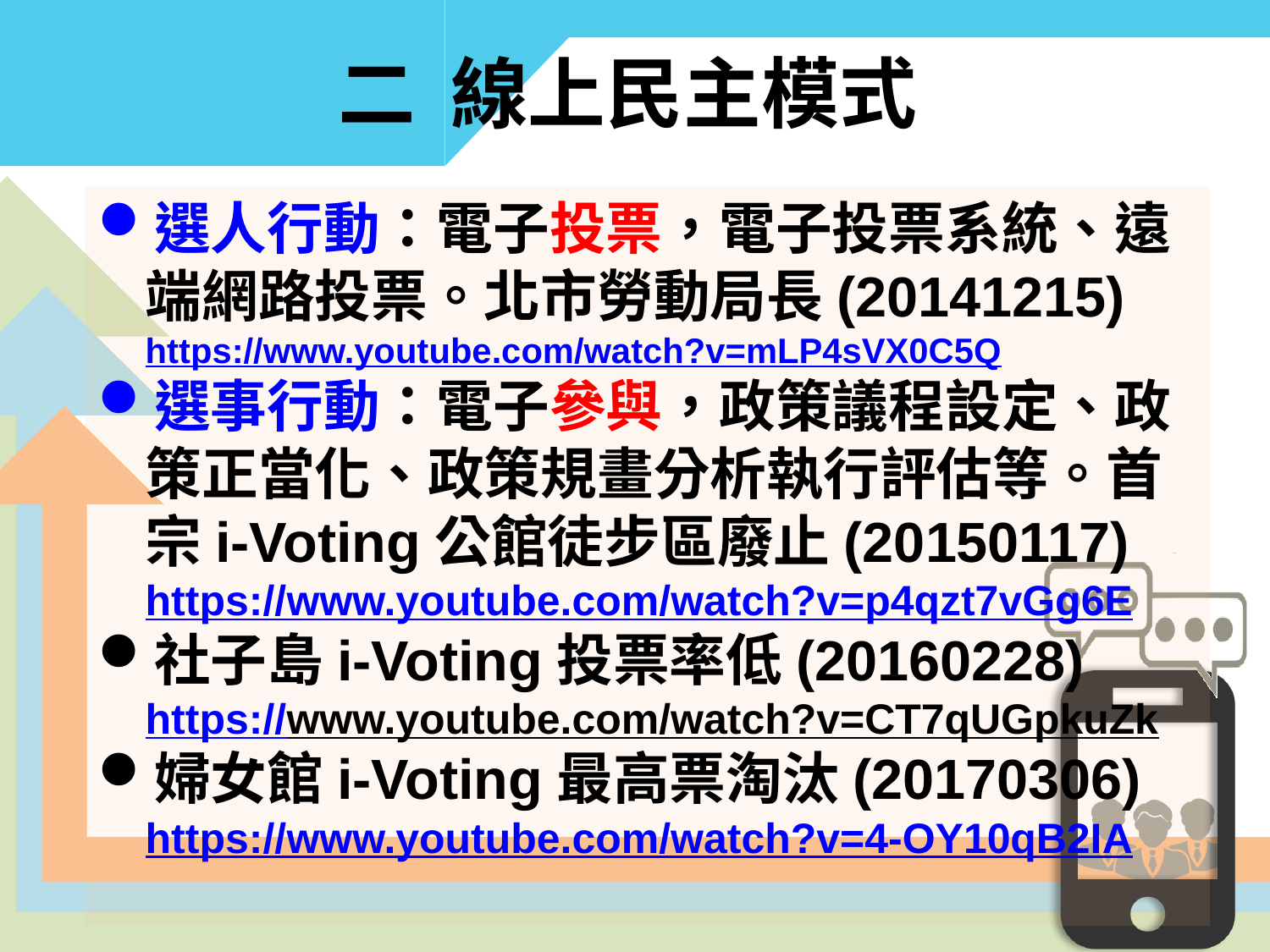

# 二  線上民主模式
選人行動：電子投票，電子投票系統、遠端網路投票。北市勞動局長(20141215) https://www.youtube.com/watch?v=mLP4sVX0C5Q
選事行動：電子參與，政策議程設定、政策正當化、政策規畫分析執行評估等。首宗i-Voting公館徒步區廢止(20150117) https://www.youtube.com/watch?v=p4qzt7vGg6E
社子島i-Voting投票率低(20160228) https://www.youtube.com/watch?v=CT7qUGpkuZk
婦女館i-Voting最高票淘汰(20170306)    https://www.youtube.com/watch?v=4-OY10qB2IA